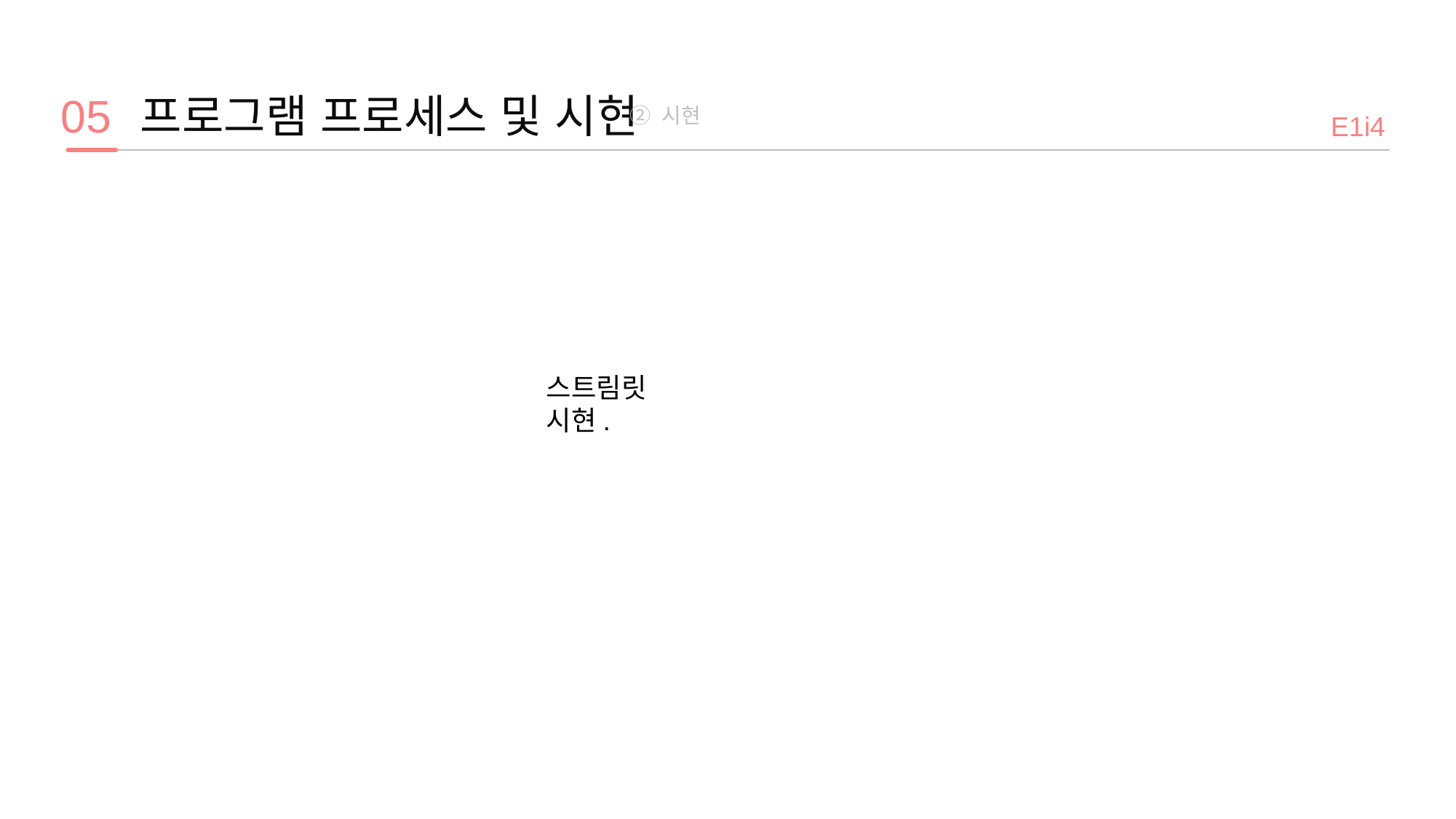

05
프로그램 프로세스 및 시현
② 시현
E1i4
스트림릿 시현.